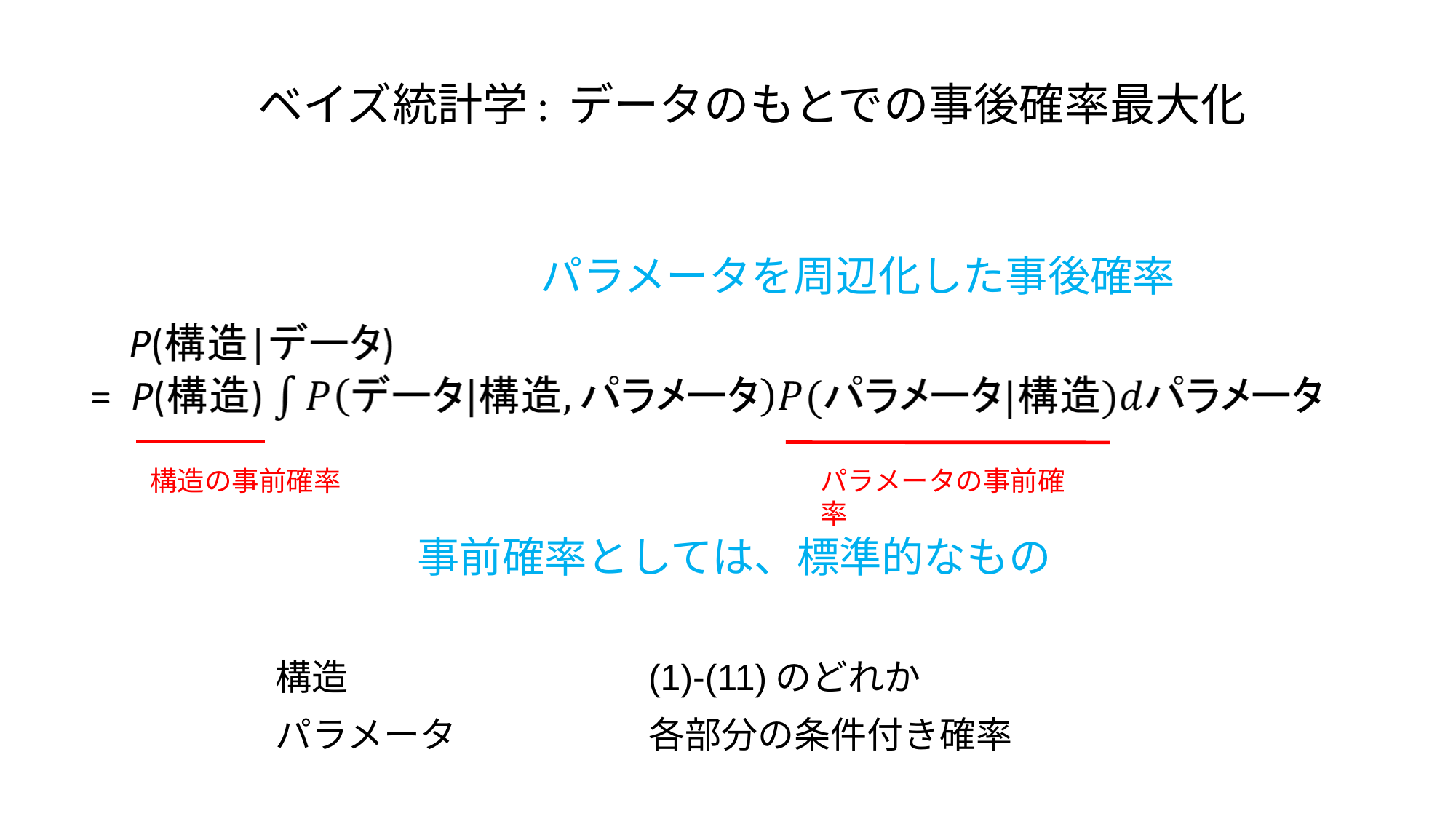

# ベイズ統計学: データのもとでの事後確率最大化
パラメータを周辺化した事後確率

構造の事前確率
パラメータの事前確率
事前確率としては、標準的なもの
| 構造 | (1)-(11)のどれか |
| --- | --- |
| パラメータ | 各部分の条件付き確率 |